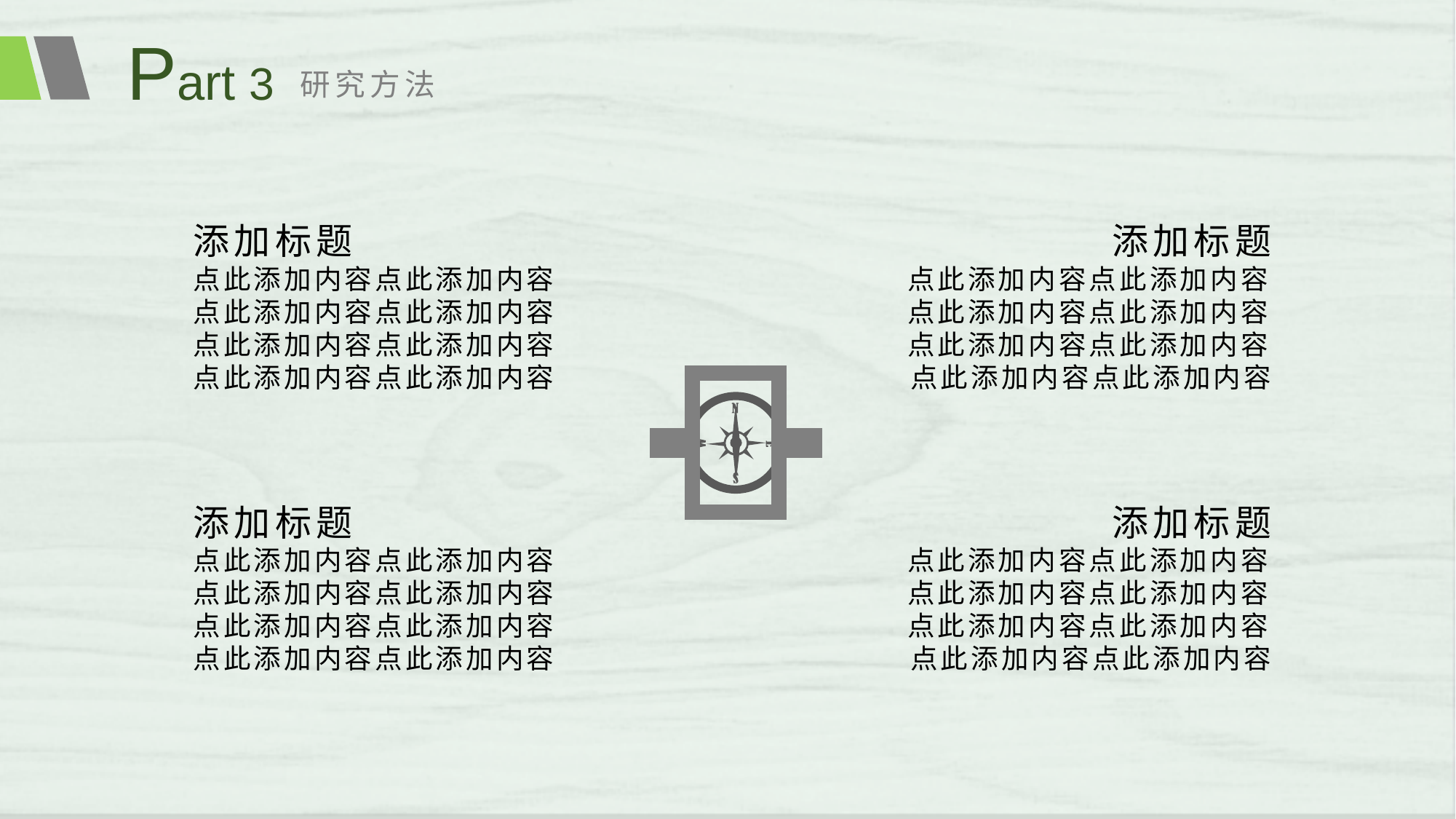

Part 3
研究方法

添加标题
点此添加内容点此添加内容点此添加内容点此添加内容点此添加内容点此添加内容点此添加内容点此添加内容
添加标题
点此添加内容点此添加内容点此添加内容点此添加内容点此添加内容点此添加内容点此添加内容点此添加内容

添加标题
点此添加内容点此添加内容点此添加内容点此添加内容点此添加内容点此添加内容点此添加内容点此添加内容
添加标题
点此添加内容点此添加内容点此添加内容点此添加内容点此添加内容点此添加内容点此添加内容点此添加内容